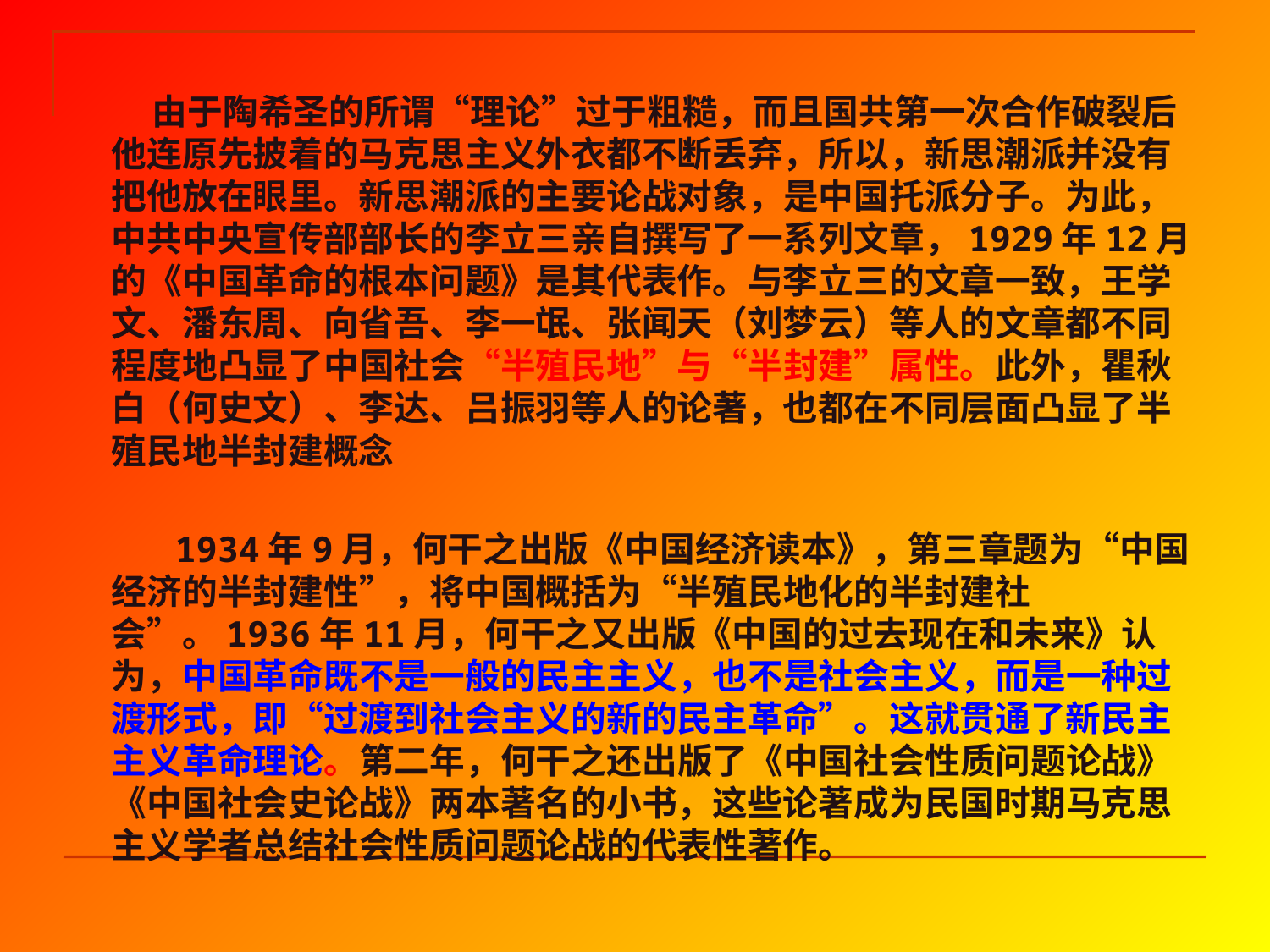

由于陶希圣的所谓“理论”过于粗糙，而且国共第一次合作破裂后他连原先披着的马克思主义外衣都不断丢弃，所以，新思潮派并没有把他放在眼里。新思潮派的主要论战对象，是中国托派分子。为此，中共中央宣传部部长的李立三亲自撰写了一系列文章，1929年12月的《中国革命的根本问题》是其代表作。与李立三的文章一致，王学文、潘东周、向省吾、李一氓、张闻天（刘梦云）等人的文章都不同程度地凸显了中国社会“半殖民地”与“半封建”属性。此外，瞿秋白（何史文）、李达、吕振羽等人的论著，也都在不同层面凸显了半殖民地半封建概念

   1934年9月，何干之出版《中国经济读本》，第三章题为“中国经济的半封建性”，将中国概括为“半殖民地化的半封建社会”。1936年11月，何干之又出版《中国的过去现在和未来》认为，中国革命既不是一般的民主主义，也不是社会主义，而是一种过渡形式，即“过渡到社会主义的新的民主革命”。这就贯通了新民主主义革命理论。第二年，何干之还出版了《中国社会性质问题论战》《中国社会史论战》两本著名的小书，这些论著成为民国时期马克思主义学者总结社会性质问题论战的代表性著作。